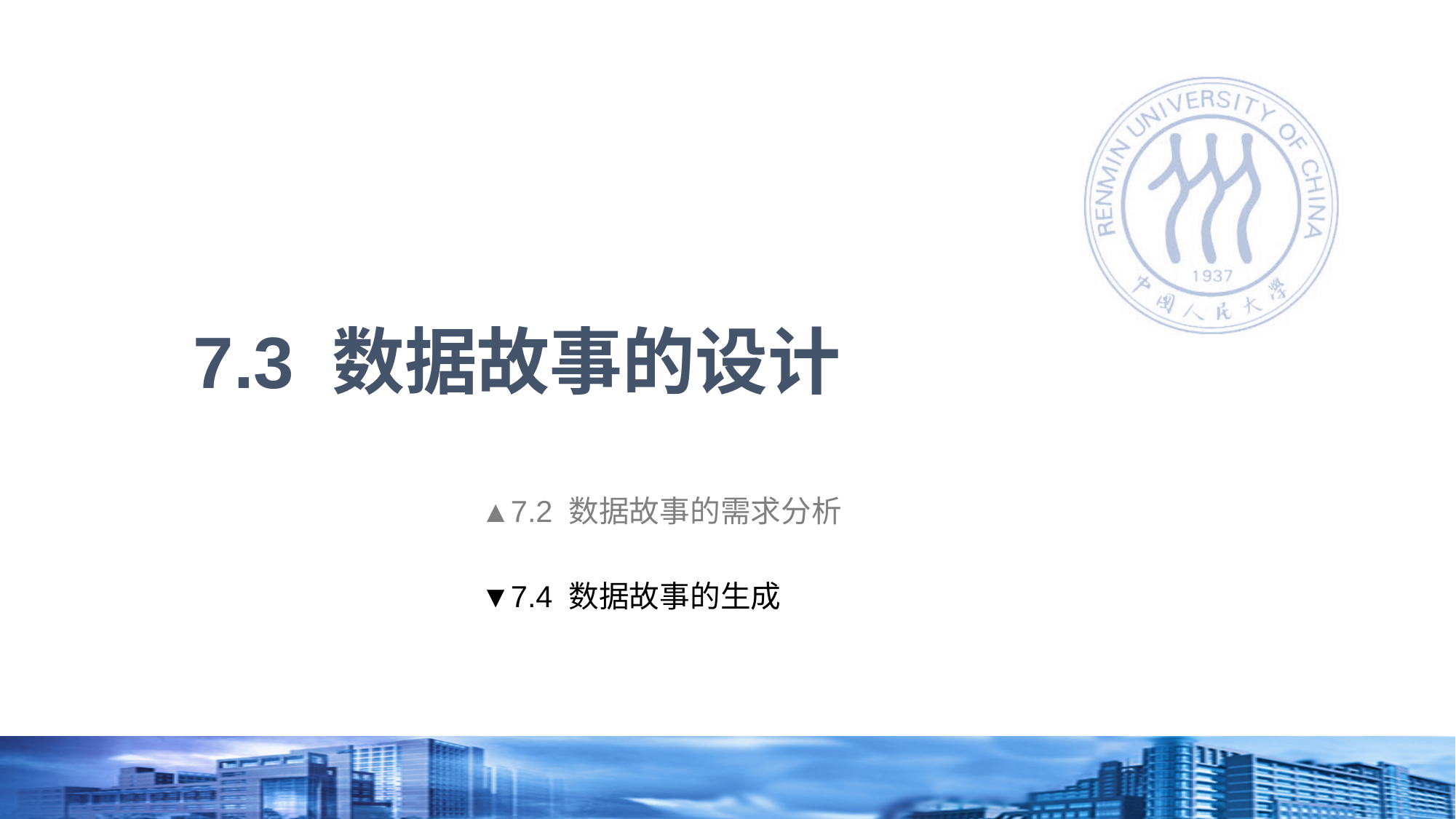

# 7.3 数据故事的设计
▲7.2 数据故事的需求分析

▼7.4 数据故事的生成